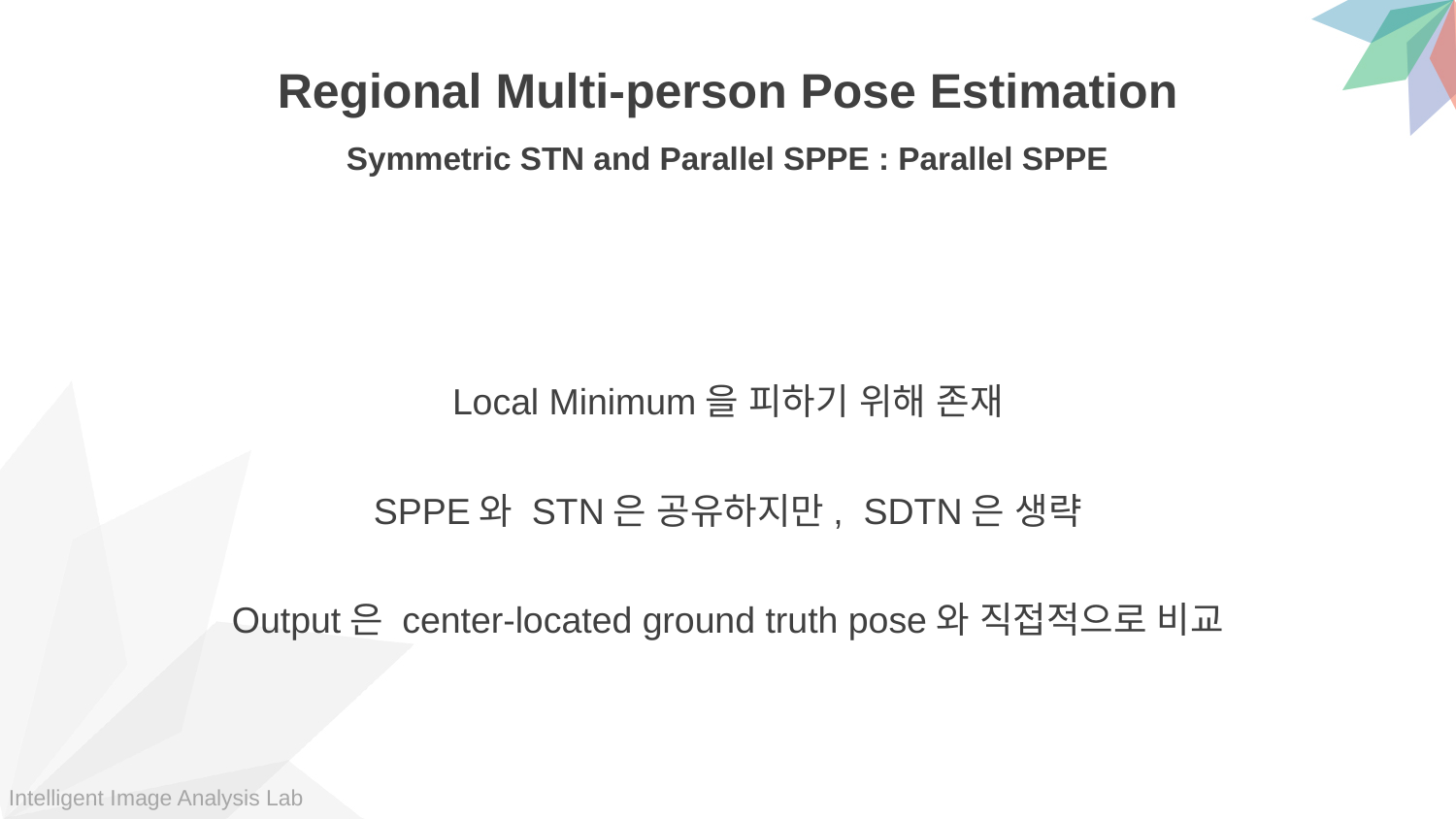

Regional Multi-person Pose Estimation
Symmetric STN and Parallel SPPE : Parallel SPPE
Local Minimum을 피하기 위해 존재
SPPE와 STN은 공유하지만,  SDTN은 생략
Output은 center-located ground truth pose와 직접적으로 비교